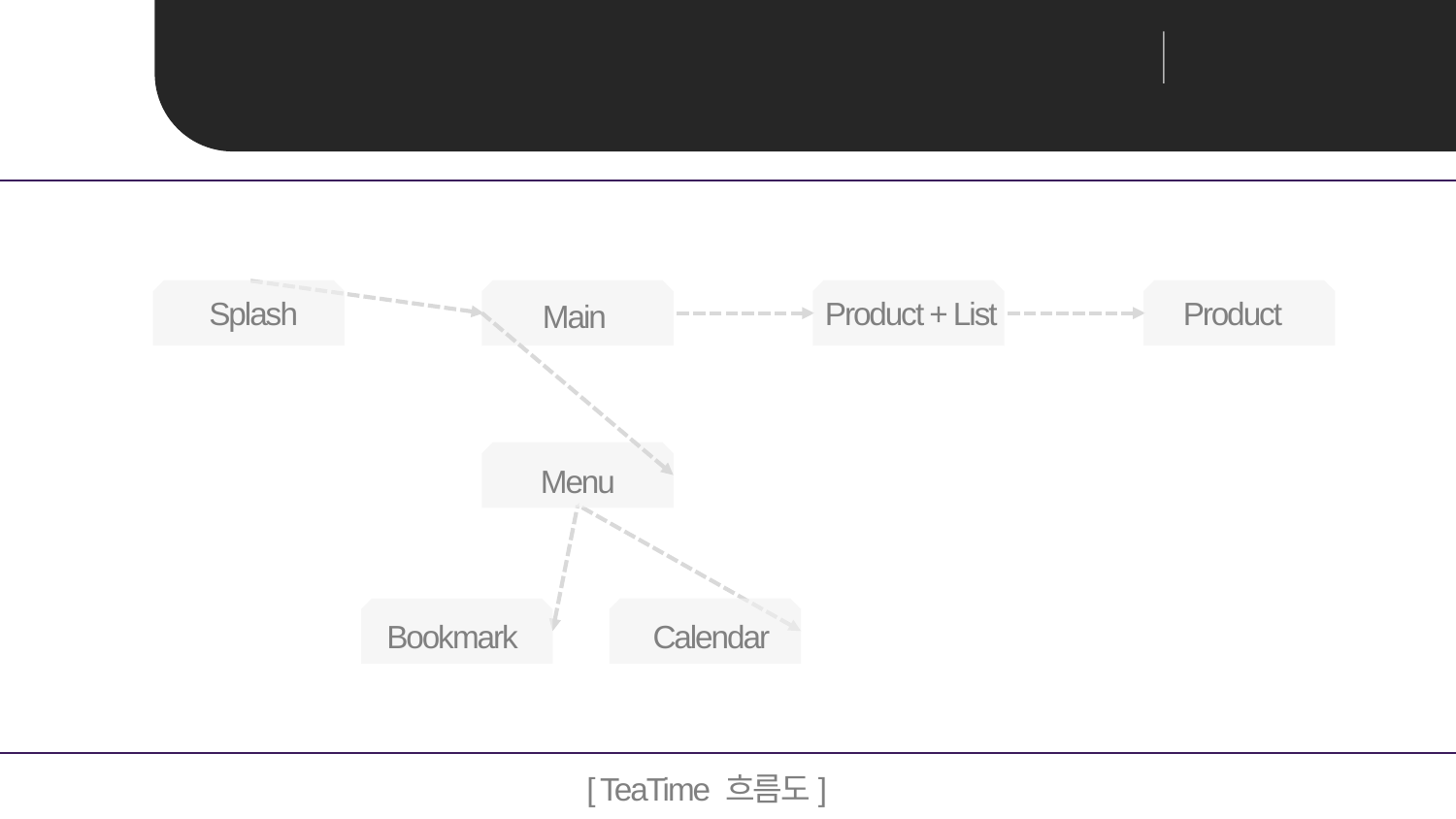

Mobile Programming
teamProject 최종발표
Unit  02 ㅣ  프로젝트 설명_ Project Description

Splash

Main

Product + List

Product

Menu

Calendar

Bookmark
[ TeaTime 흐름도]